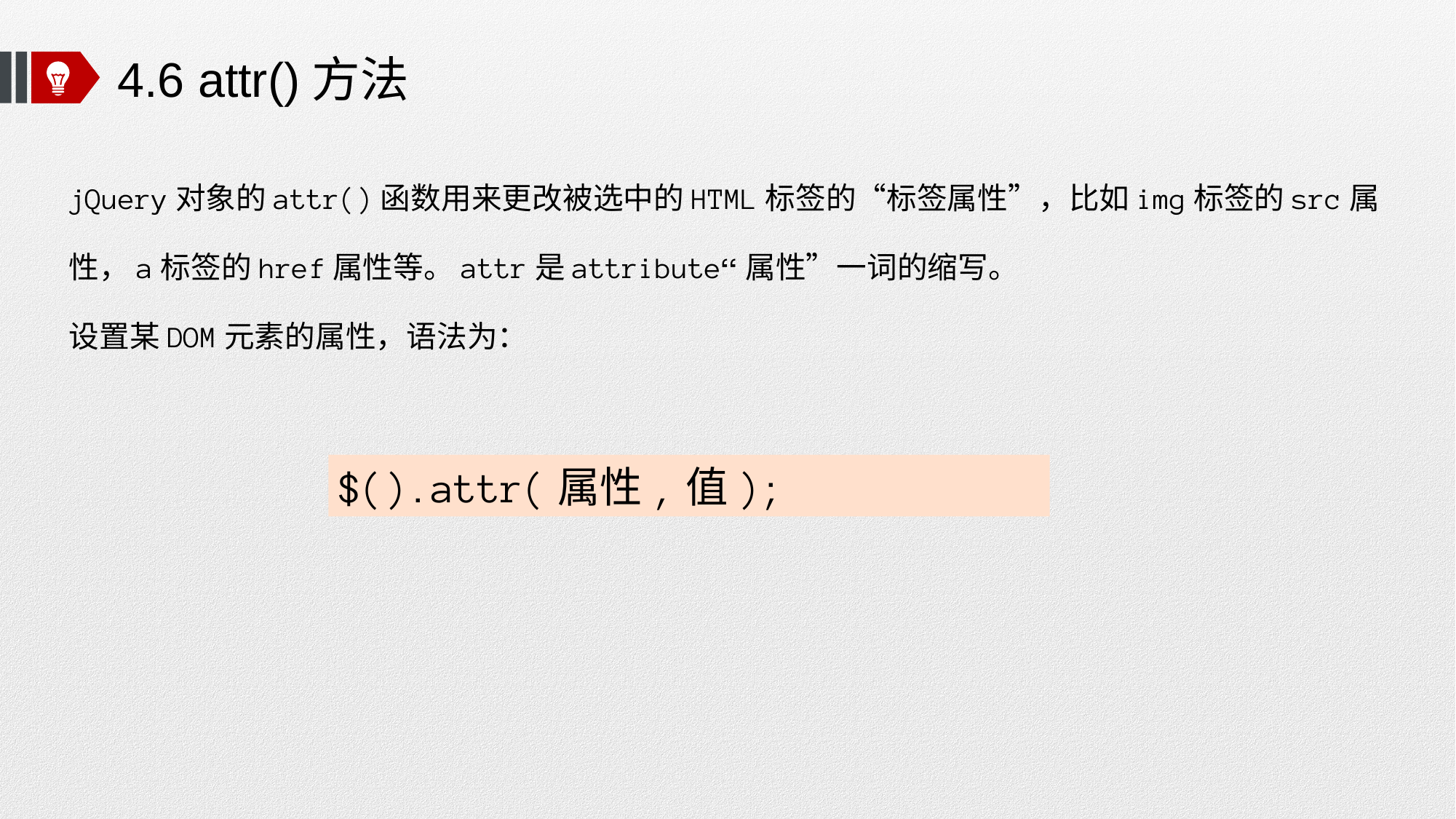

# 4.6 attr()方法

jQuery对象的attr()函数用来更改被选中的HTML标签的“标签属性”，比如img标签的src属性，a标签的href属性等。attr是attribute“属性”一词的缩写。
设置某DOM元素的属性，语法为：
$().attr(属性,值);